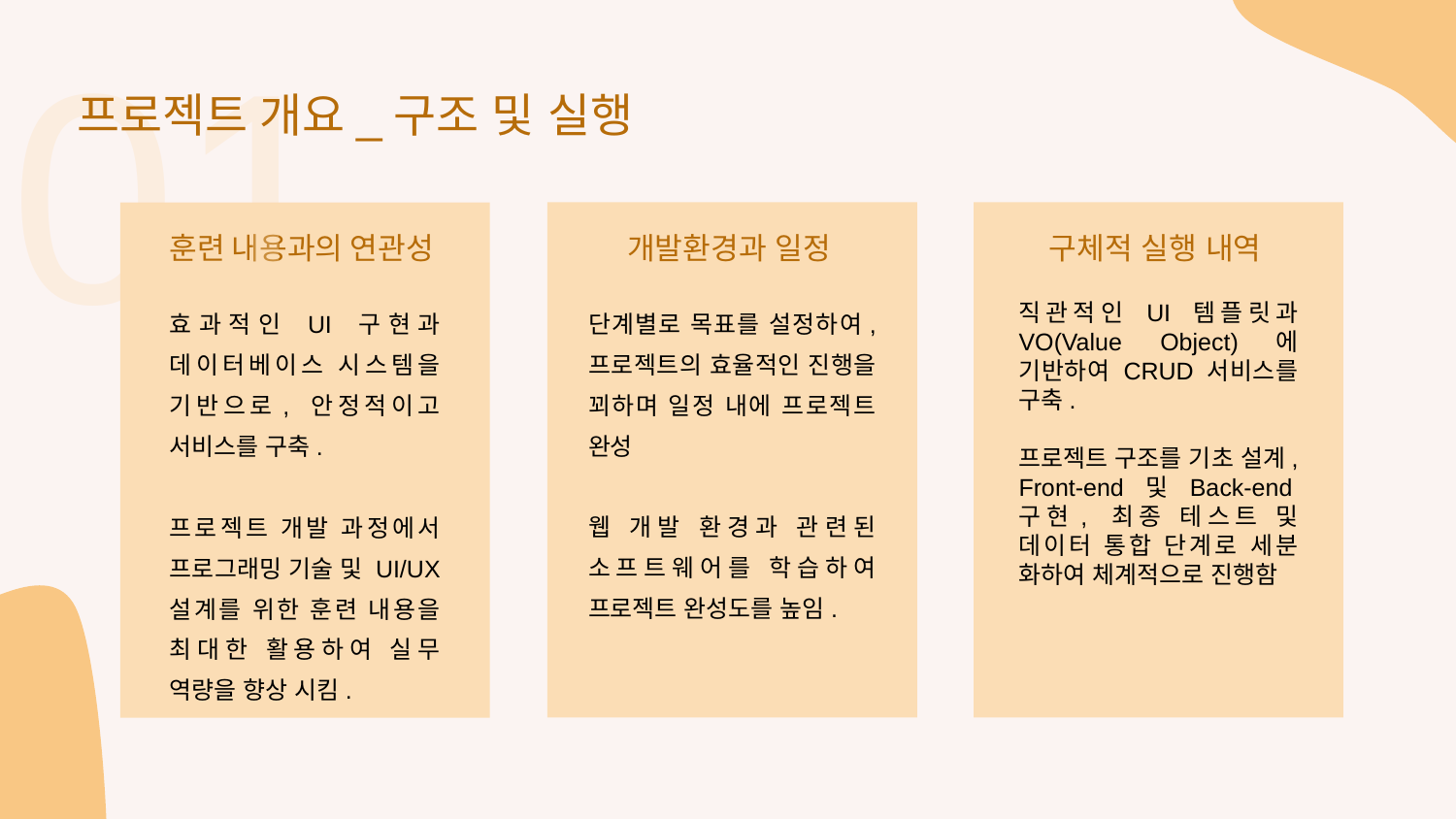

01
프로젝트 개요_구조 및 실행

개발환경과 일정
구체적 실행 내역
훈련 내용과의 연관성
단계별로 목표를 설정하여, 프로젝트의 효율적인 진행을 꾀하며 일정 내에 프로젝트 완성

웹 개발 환경과 관련된 소프트웨어를 학습하여 프로젝트 완성도를 높임.
직관적인 UI 템플릿과 VO(Value Object)에 기반하여 CRUD 서비스를 구축.

프로젝트 구조를 기초 설계, Front-end 및 Back-end구현, 최종 테스트 및 데이터 통합 단계로 세분 화하여 체계적으로 진행함
효과적인 UI 구현과 데이터베이스 시스템을 기반으로, 안정적이고 서비스를 구축.

프로젝트 개발 과정에서 프로그래밍 기술 및 UI/UX 설계를 위한 훈련 내용을 최대한 활용하여 실무 역량을 향상 시킴.